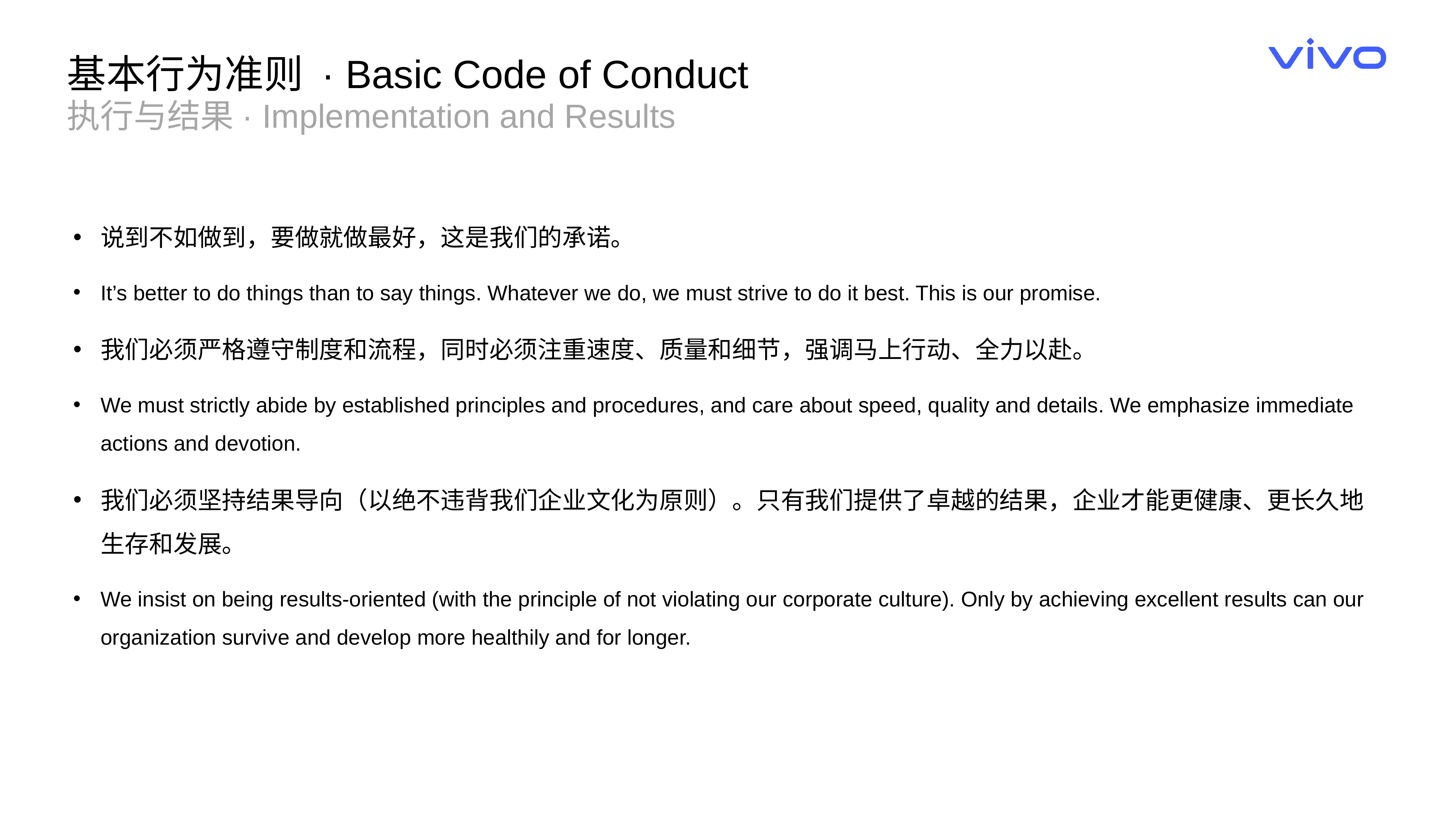

基本行为准则 · Basic Code of Conduct
执行与结果· Implementation and Results
说到不如做到，要做就做最好，这是我们的承诺。
It’s better to do things than to say things. Whatever we do, we must strive to do it best. This is our promise.
我们必须严格遵守制度和流程，同时必须注重速度、质量和细节，强调马上行动、全力以赴。
We must strictly abide by established principles and procedures, and care about speed, quality and details. We emphasize immediate actions and devotion.
我们必须坚持结果导向（以绝不违背我们企业文化为原则）。只有我们提供了卓越的结果，企业才能更健康、更长久地生存和发展。
We insist on being results-oriented (with the principle of not violating our corporate culture). Only by achieving excellent results can our organization survive and develop more healthily and for longer.